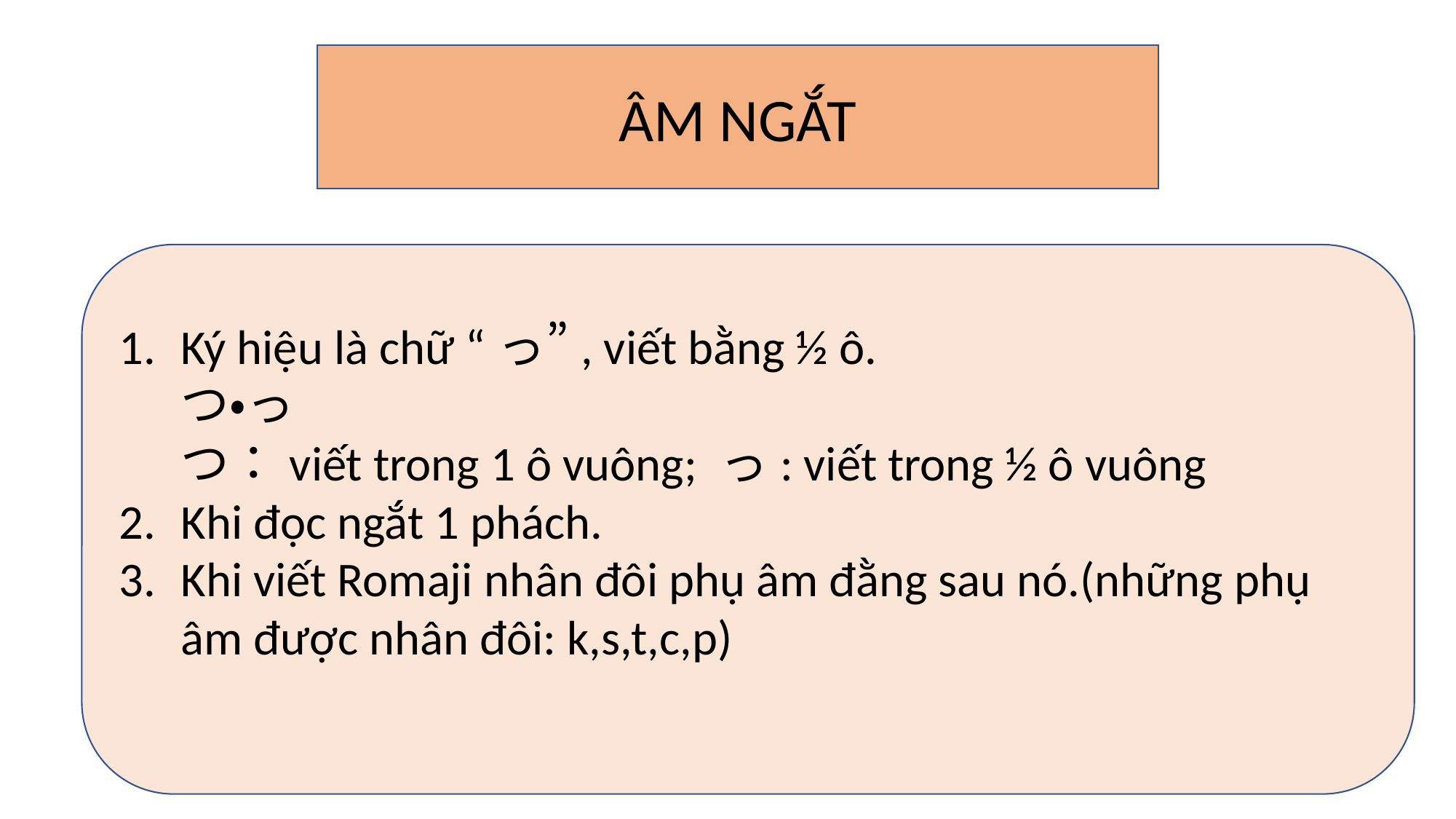

ÂM NGẮT
Ký hiệu là chữ “っ”, viết bằng ½ ô.
つ・っ
つ：viết trong 1 ô vuông; っ: viết trong ½ ô vuông
Khi đọc ngắt 1 phách.
Khi viết Romaji nhân đôi phụ âm đằng sau nó.(những phụ âm được nhân đôi: k,s,t,c,p)